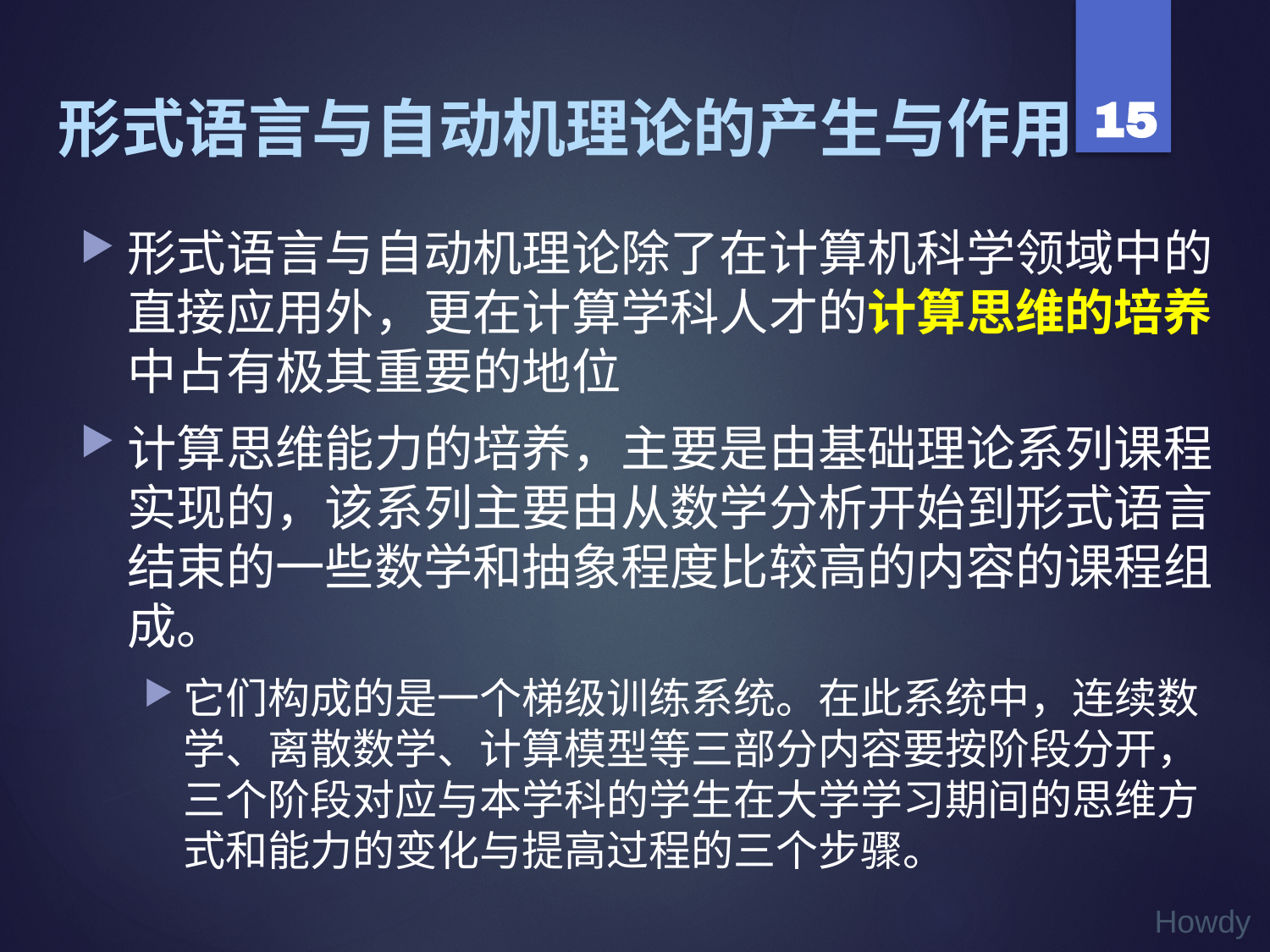

# 形式语言与自动机理论的产生与作用
形式语言与自动机理论除了在计算机科学领域中的直接应用外，更在计算学科人才的计算思维的培养中占有极其重要的地位
计算思维能力的培养，主要是由基础理论系列课程实现的，该系列主要由从数学分析开始到形式语言结束的一些数学和抽象程度比较高的内容的课程组成。
它们构成的是一个梯级训练系统。在此系统中，连续数学、离散数学、计算模型等三部分内容要按阶段分开，三个阶段对应与本学科的学生在大学学习期间的思维方式和能力的变化与提高过程的三个步骤。